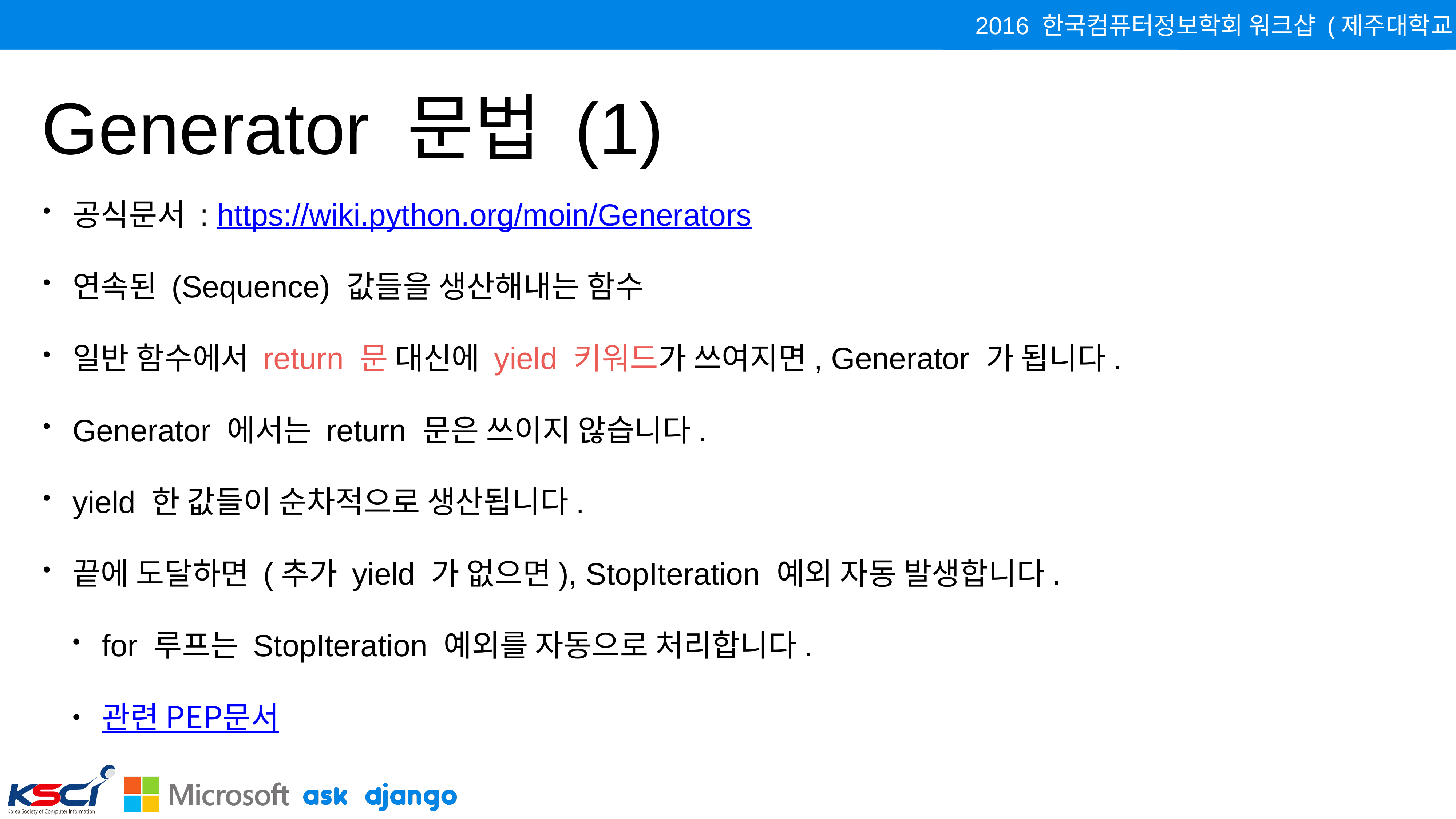

# Generator 문법 (1)
공식문서 : https://wiki.python.org/moin/Generators
연속된 (Sequence) 값들을 생산해내는 함수
일반 함수에서 return 문 대신에 yield 키워드가 쓰여지면, Generator 가 됩니다.
Generator 에서는 return 문은 쓰이지 않습니다.
yield 한 값들이 순차적으로 생산됩니다.
끝에 도달하면 (추가 yield 가 없으면), StopIteration 예외 자동 발생합니다.
for 루프는 StopIteration 예외를 자동으로 처리합니다.
관련 PEP문서